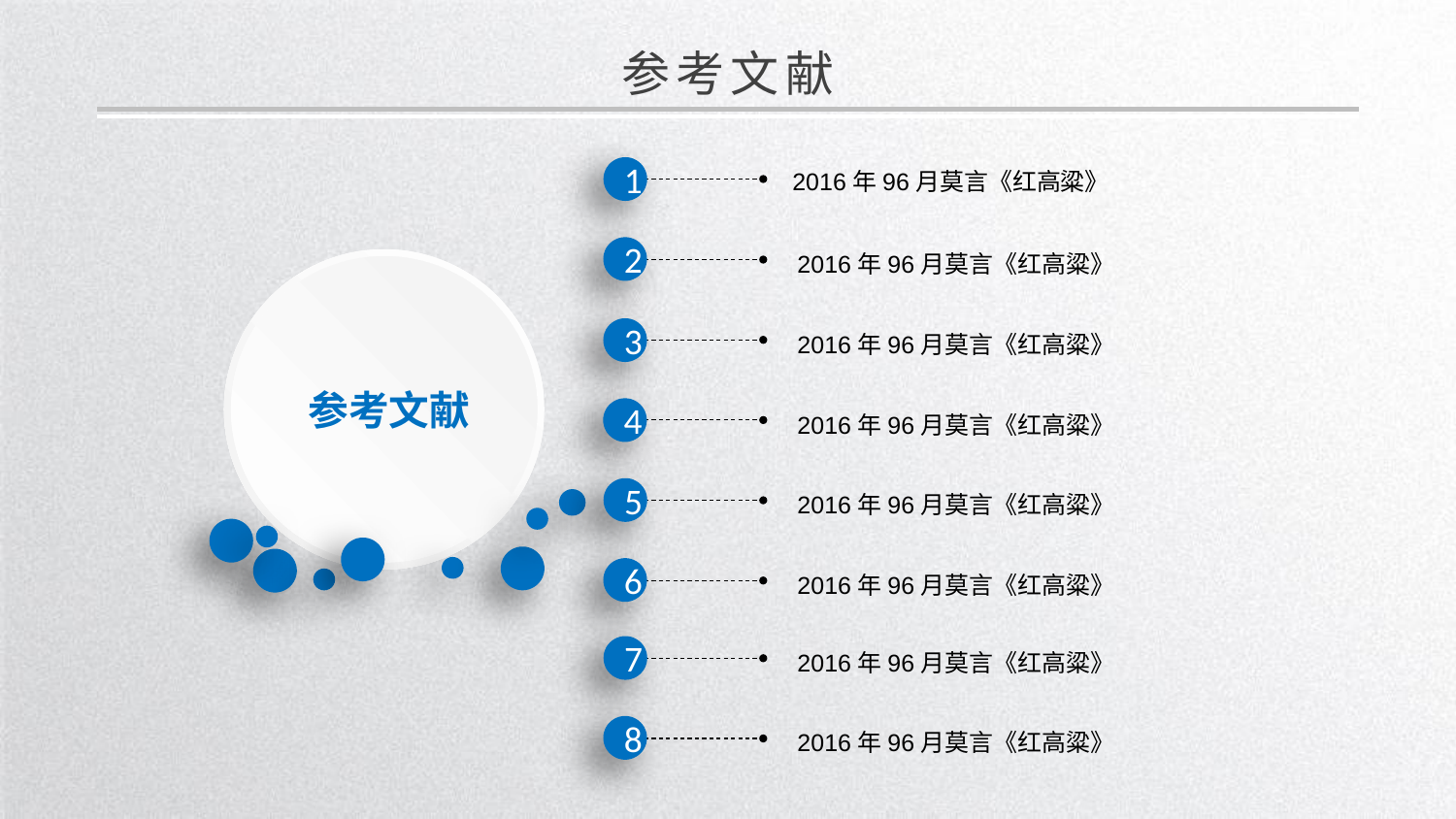

参考文献
1
2016年96月莫言《红高粱》
2

2016年96月莫言《红高粱》
3
2016年96月莫言《红高粱》
参考文献
4
2016年96月莫言《红高粱》
5

2016年96月莫言《红高粱》

6

2016年96月莫言《红高粱》
7
2016年96月莫言《红高粱》
8
2016年96月莫言《红高粱》